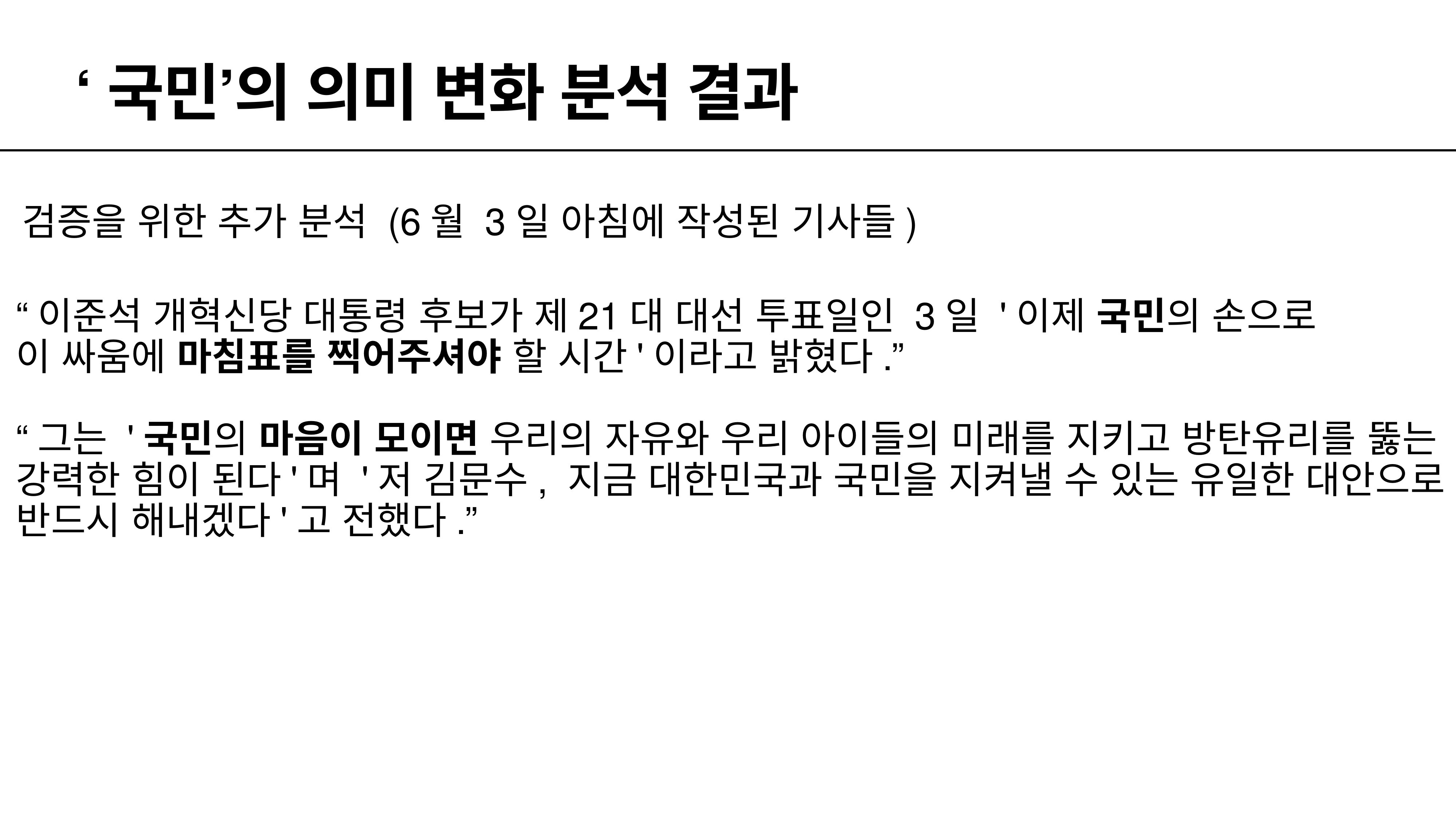

# ‘국민’의 의미 변화 분석 결과

검증을 위한 추가 분석 (6월 3일 아침에 작성된 기사들)
“이준석 개혁신당 대통령 후보가 제21대 대선 투표일인 3일 '이제 국민의 손으로
이 싸움에 마침표를 찍어주셔야 할 시간'이라고 밝혔다.”
“그는 '국민의 마음이 모이면 우리의 자유와 우리 아이들의 미래를 지키고 방탄유리를 뚫는
강력한 힘이 된다'며 '저 김문수, 지금 대한민국과 국민을 지켜낼 수 있는 유일한 대안으로
반드시 해내겠다'고 전했다.”